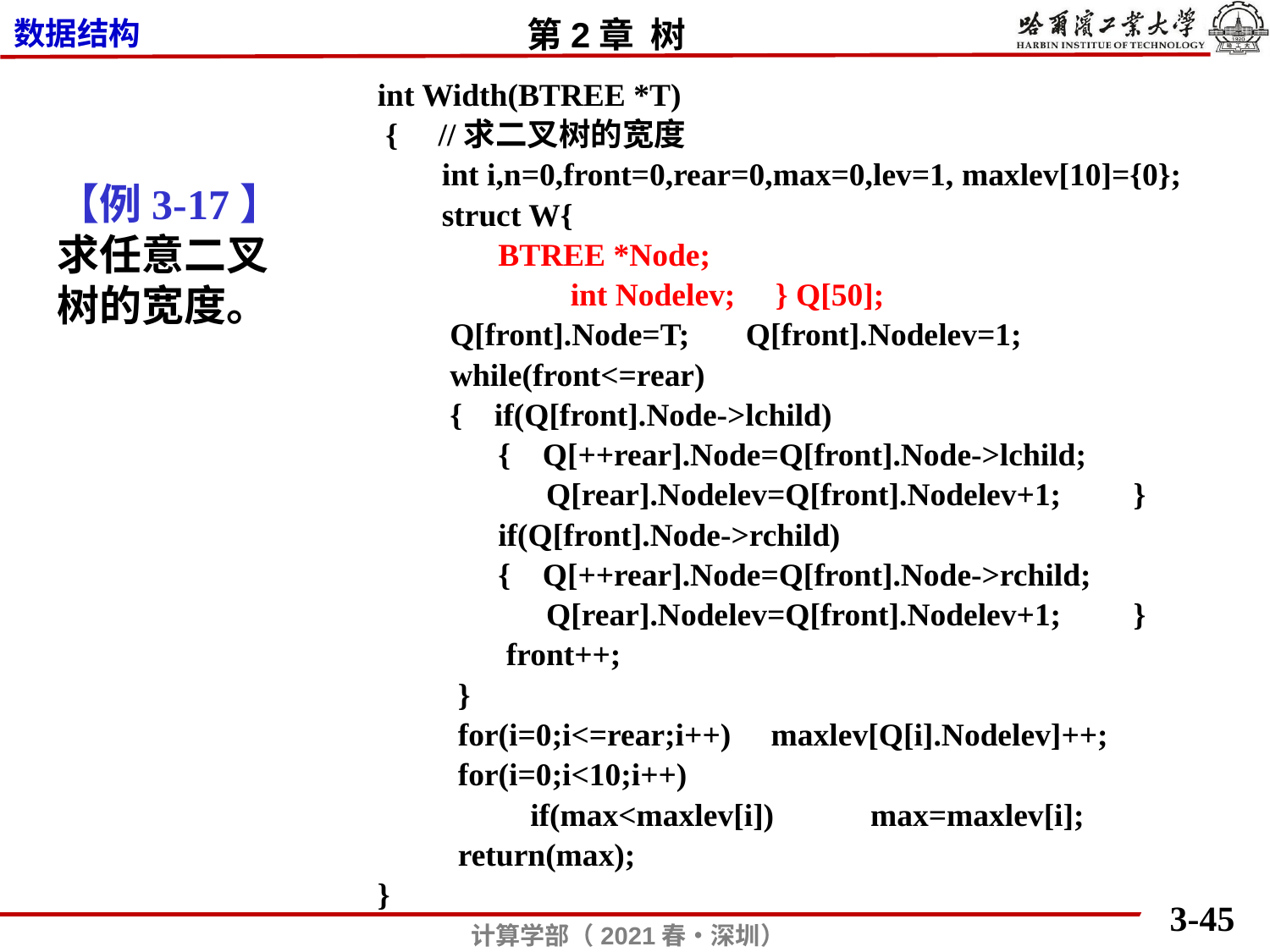

int Width(BTREE *T)
 {     //求二叉树的宽度
        int i,n=0,front=0,rear=0,max=0,lev=1, maxlev[10]={0};
        struct W{
               BTREE *Node;
                        int Nodelev;     } Q[50];
         Q[front].Node=T;       Q[front].Nodelev=1;
         while(front<=rear)
         {    if(Q[front].Node->lchild)
               {    Q[++rear].Node=Q[front].Node->lchild;
                     Q[rear].Nodelev=Q[front].Nodelev+1;         }
               if(Q[front].Node->rchild)
               {    Q[++rear].Node=Q[front].Node->rchild;
                     Q[rear].Nodelev=Q[front].Nodelev+1;         }
                front++;
          }
          for(i=0;i<=rear;i++)     maxlev[Q[i].Nodelev]++;
          for(i=0;i<10;i++)
                   if(max<maxlev[i])            max=maxlev[i];
          return(max);
}
【例3-17】
求任意二叉树的宽度。